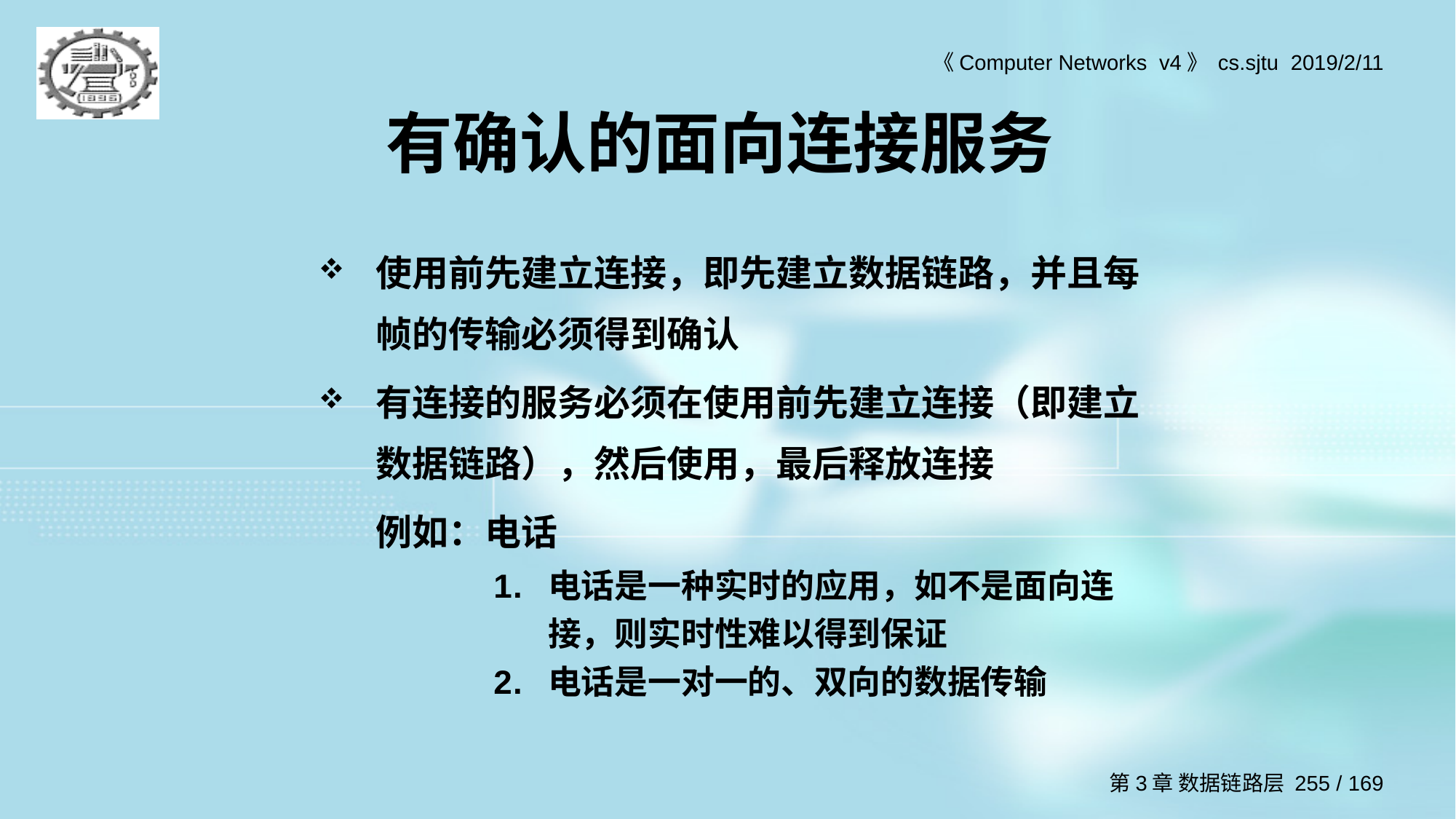

# 有确认的面向连接服务
使用前先建立连接，即先建立数据链路，并且每帧的传输必须得到确认
有连接的服务必须在使用前先建立连接（即建立数据链路），然后使用，最后释放连接
	例如：电话
电话是一种实时的应用，如不是面向连接，则实时性难以得到保证
电话是一对一的、双向的数据传输